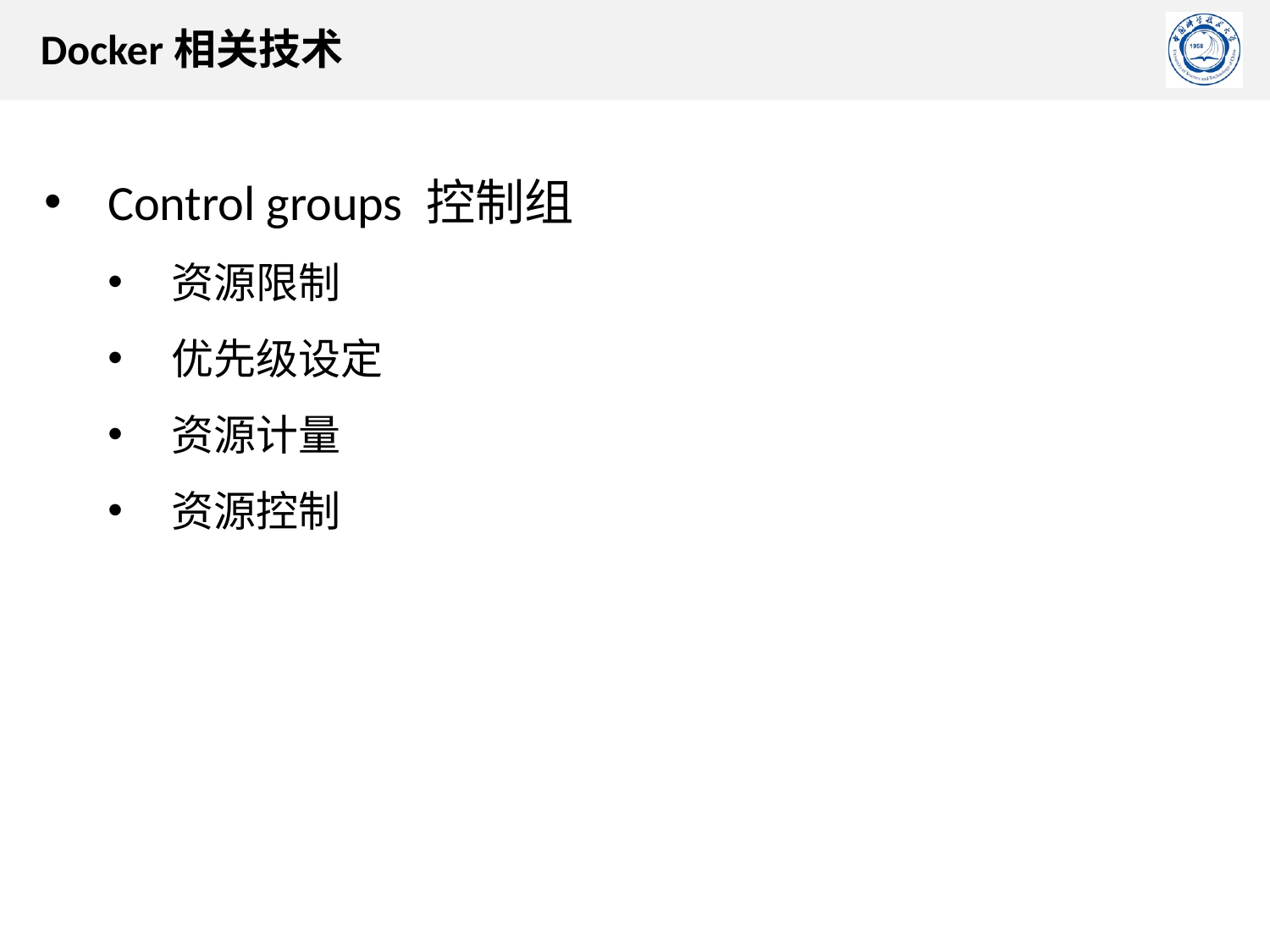

Docker相关技术
Control groups 控制组
资源限制
优先级设定
资源计量
资源控制